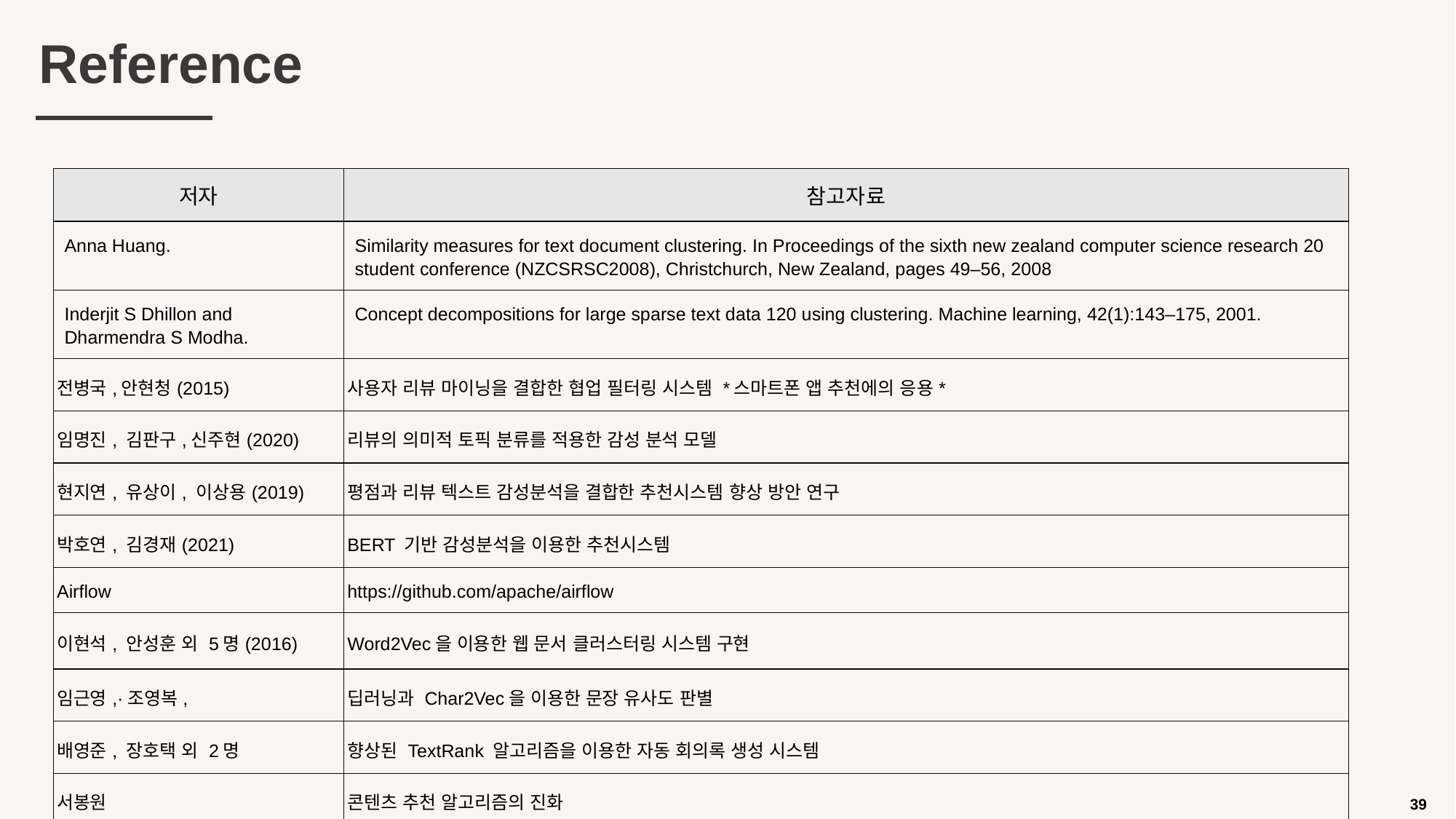

Reference
| 저자 | 참고자료 |
| --- | --- |
| Anna Huang. | Similarity measures for text document clustering. In Proceedings of the sixth new zealand computer science research 20 student conference (NZCSRSC2008), Christchurch, New Zealand, pages 49–56, 2008 |
| Inderjit S Dhillon and Dharmendra S Modha. | Concept decompositions for large sparse text data 120 using clustering. Machine learning, 42(1):143–175, 2001. |
| 전병국,안현청(2015) | 사용자 리뷰 마이닝을 결합한 협업 필터링 시스템 \*스마트폰 앱 추천에의 응용\* |
| 임명진, 김판구,신주현(2020) | 리뷰의 의미적 토픽 분류를 적용한 감성 분석 모델 |
| 현지연, 유상이, 이상용(2019) | 평점과 리뷰 텍스트 감성분석을 결합한 추천시스템 향상 방안 연구 |
| 박호연, 김경재(2021) | BERT 기반 감성분석을 이용한 추천시스템 |
| Airflow | https://github.com/apache/airflow |
| 이현석, 안성훈 외 5명(2016) | Word2Vec을 이용한 웹 문서 클러스터링 시스템 구현 |
| 임근영,·조영복, | 딥러닝과 Char2Vec을 이용한 문장 유사도 판별 |
| 배영준, 장호택 외 2명 | 향상된 TextRank 알고리즘을 이용한 자동 회의록 생성 시스템 |
| 서봉원 | 콘텐츠 추천 알고리즘의 진화 |